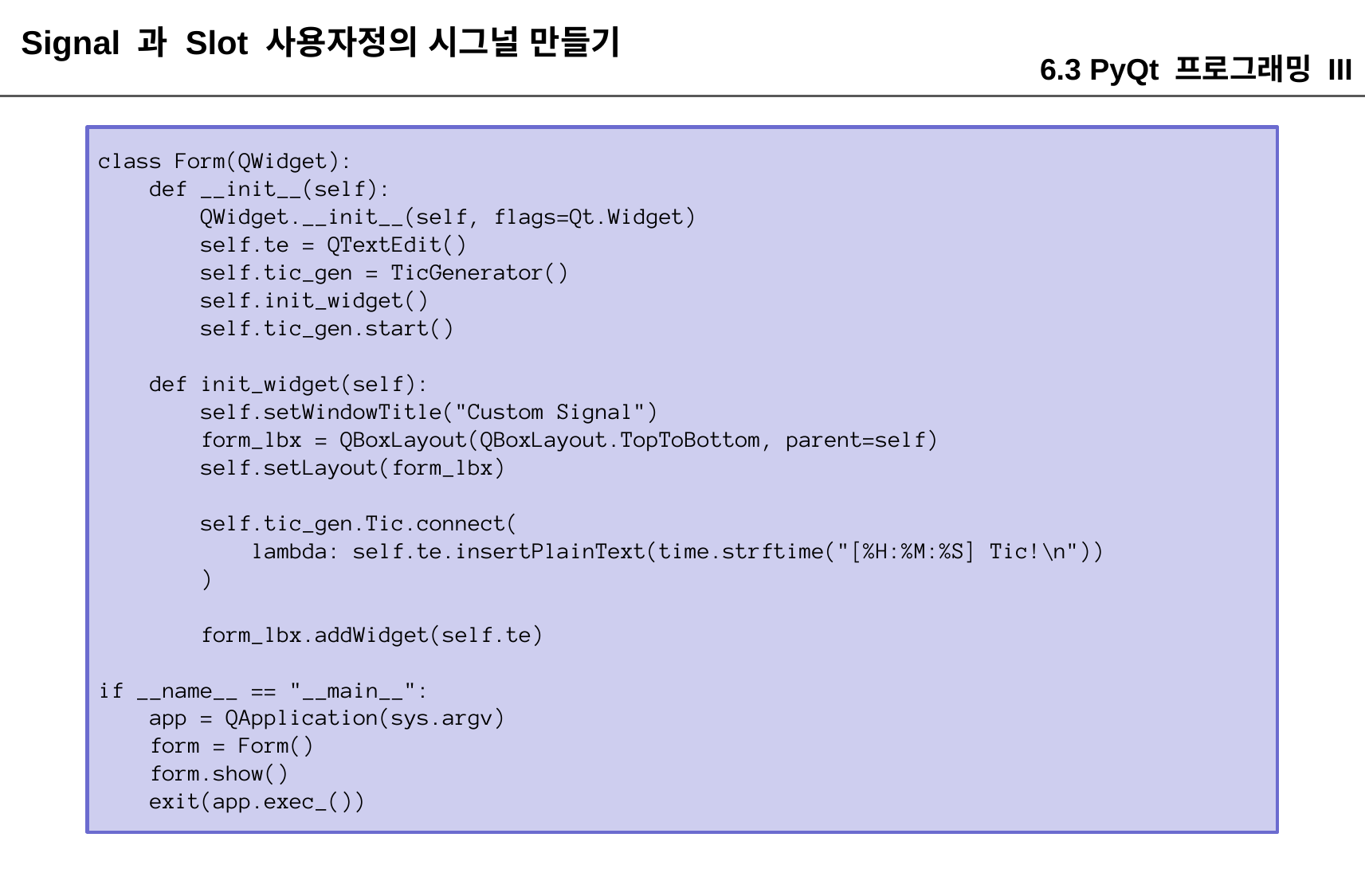

Signal 과 Slot 사용자정의 시그널 만들기
6.3 PyQt 프로그래밍 III
class Form(QWidget):
    def __init__(self):
        QWidget.__init__(self, flags=Qt.Widget)
        self.te = QTextEdit()
        self.tic_gen = TicGenerator()
        self.init_widget()
        self.tic_gen.start()

    def init_widget(self):
        self.setWindowTitle("Custom Signal")
        form_lbx = QBoxLayout(QBoxLayout.TopToBottom, parent=self)
        self.setLayout(form_lbx)

        self.tic_gen.Tic.connect(
            lambda: self.te.insertPlainText(time.strftime("[%H:%M:%S] Tic!\n"))
        )

        form_lbx.addWidget(self.te)

if __name__ == "__main__":
    app = QApplication(sys.argv)
    form = Form()
    form.show()
    exit(app.exec_())